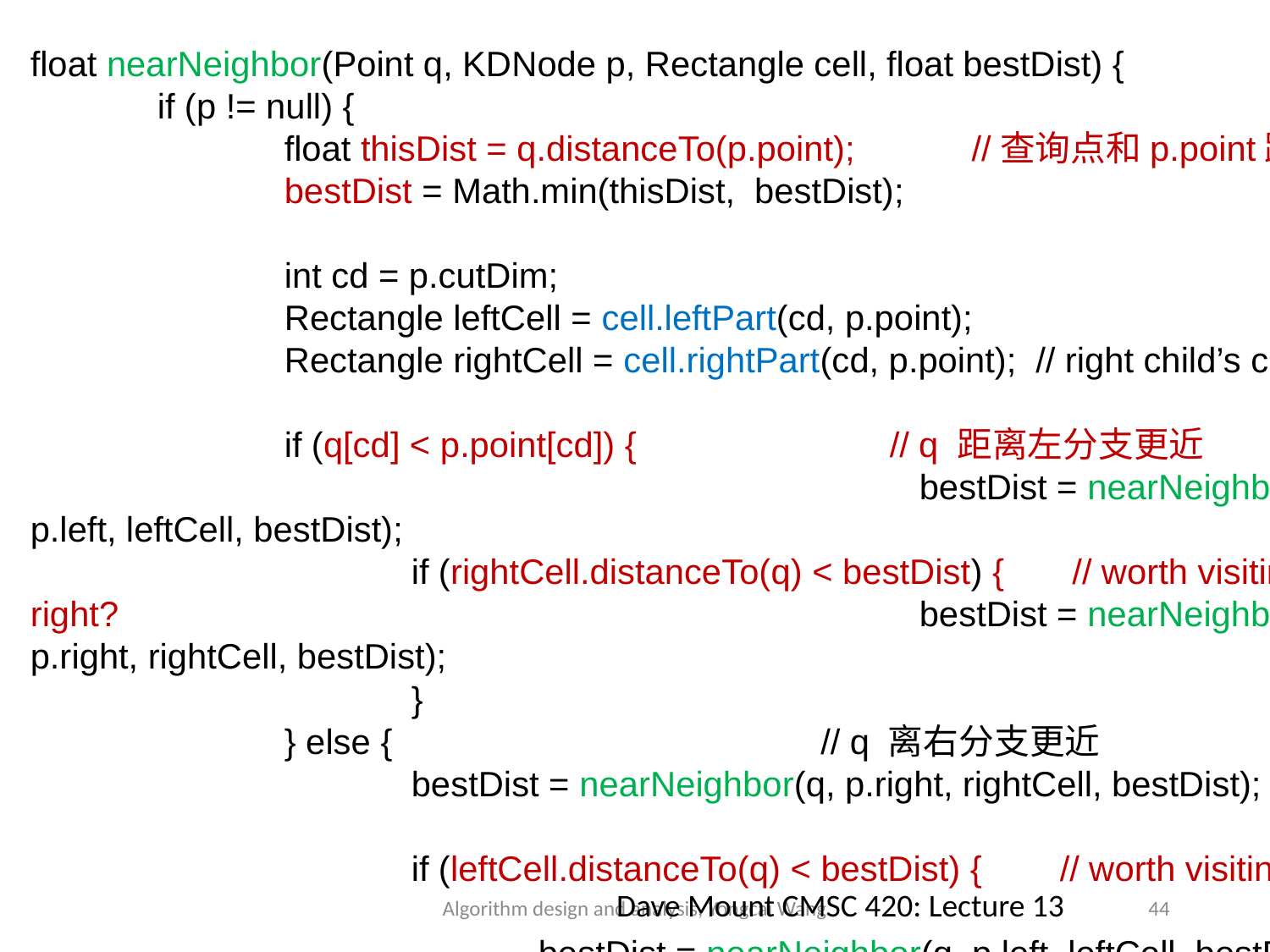

float nearNeighbor(Point q, KDNode p, Rectangle cell, float bestDist) {
	if (p != null) {
 		float thisDist = q.distanceTo(p.point);            //查询点和p.point距离
		bestDist = Math.min(thisDist,  bestDist);

		int cd = p.cutDim;
		Rectangle leftCell = cell.leftPart(cd, p.point);
		Rectangle rightCell = cell.rightPart(cd, p.point);  // right child’s cell
		if (q[cd] < p.point[cd]) {                          // q 距离左分支更近                 							bestDist = nearNeighbor(q, p.left, leftCell, bestDist);
			if (rightCell.distanceTo(q) < bestDist) {       // worth visiting right?                     					bestDist = nearNeighbor(q, p.right, rightCell, bestDist);
			}
		} else {                                            // q 离右分支更近
			bestDist = nearNeighbor(q, p.right, rightCell, bestDist);
			if (leftCell.distanceTo(q) < bestDist) {        // worth visiting left?
				bestDist = nearNeighbor(q, p.left, leftCell, bestDist);
			}
		}
	}
	return bestDist;
}
Dave Mount CMSC 420: Lecture 13
Algorithm design and analysis, Yongcai Wang
44